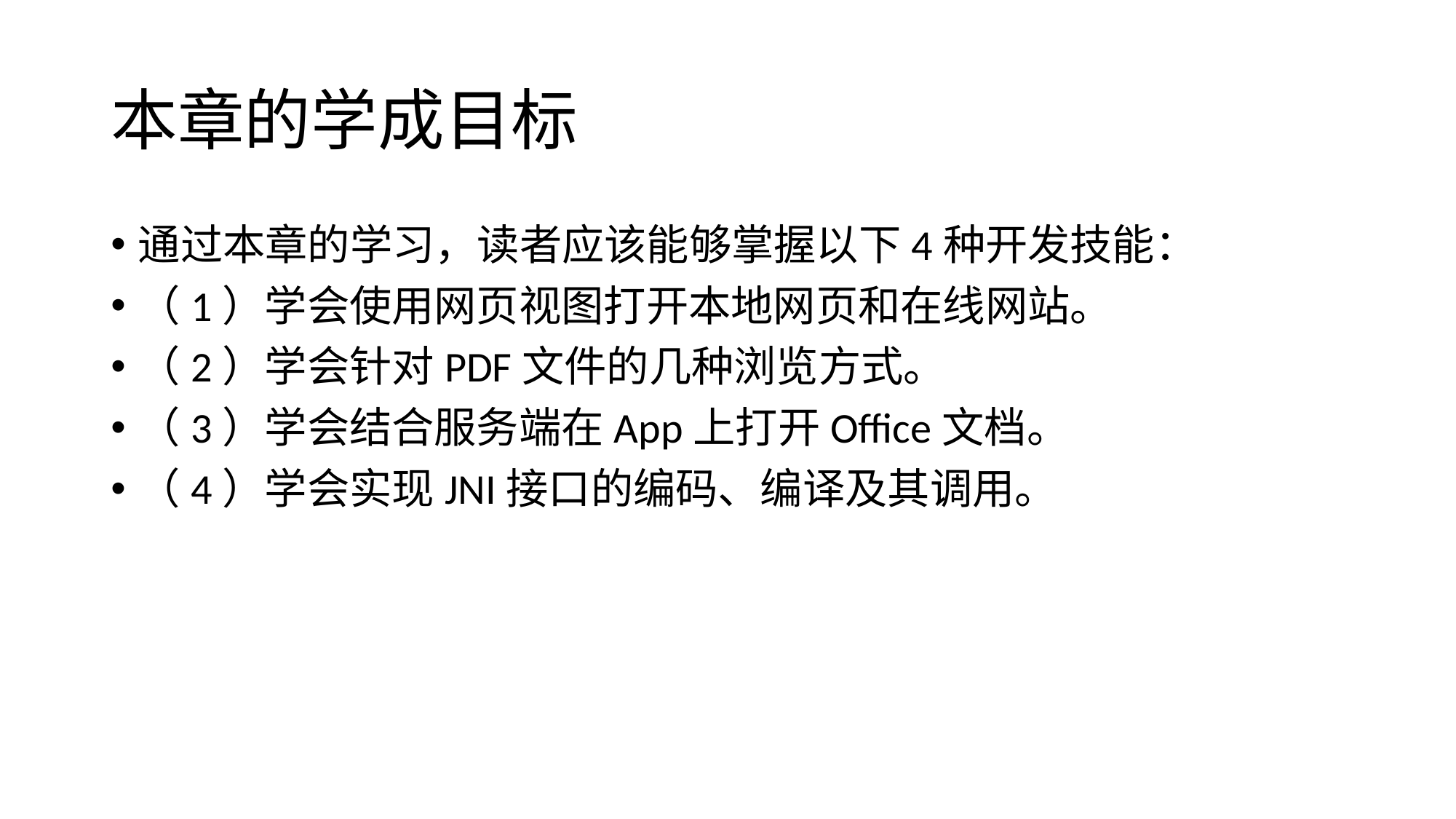

# 本章的学成目标
通过本章的学习，读者应该能够掌握以下4种开发技能：
（1）学会使用网页视图打开本地网页和在线网站。
（2）学会针对PDF文件的几种浏览方式。
（3）学会结合服务端在App上打开Office文档。
（4）学会实现JNI接口的编码、编译及其调用。